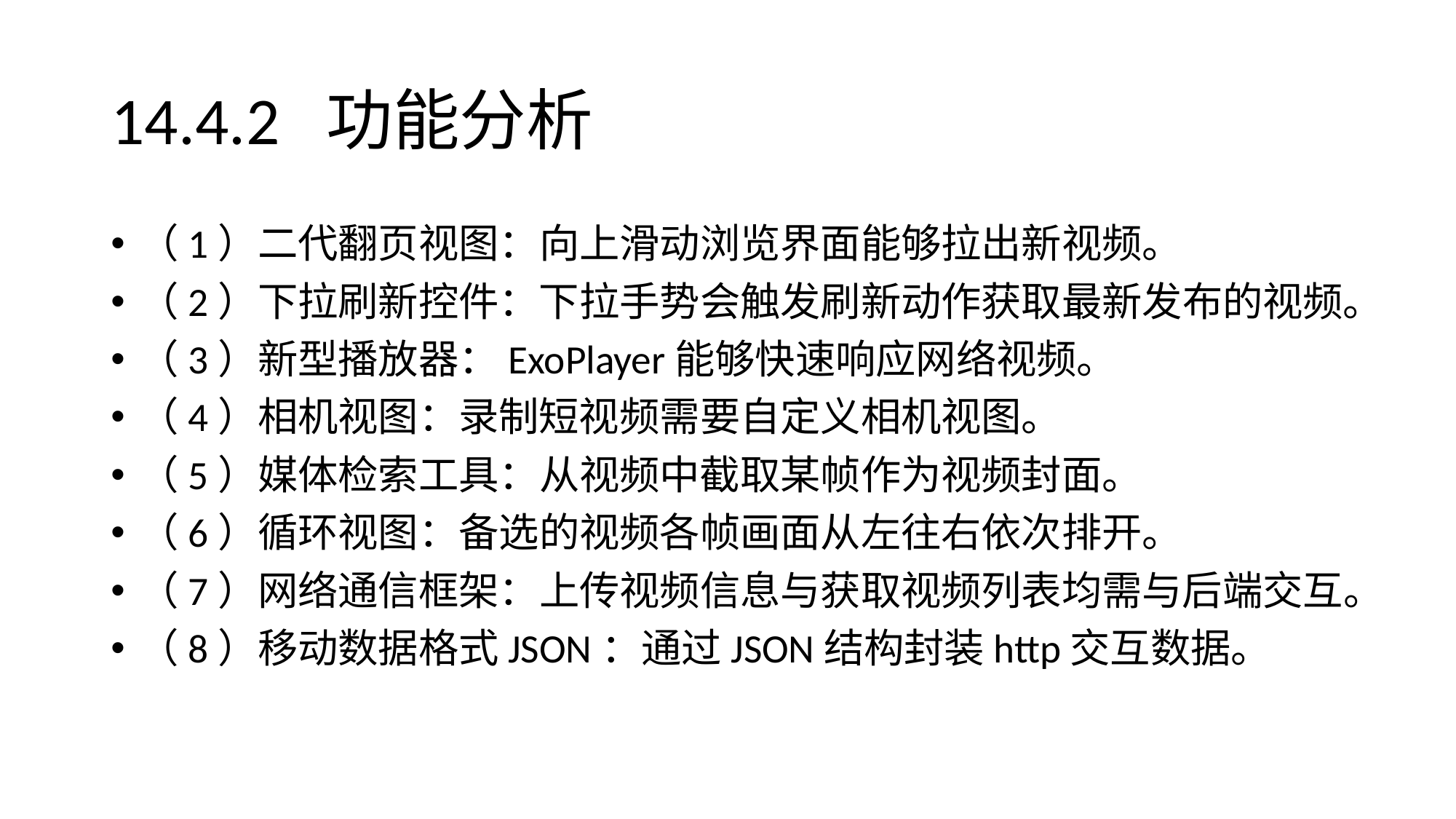

# 14.4.2  功能分析
（1）二代翻页视图：向上滑动浏览界面能够拉出新视频。
（2）下拉刷新控件：下拉手势会触发刷新动作获取最新发布的视频。
（3）新型播放器：ExoPlayer能够快速响应网络视频。
（4）相机视图：录制短视频需要自定义相机视图。
（5）媒体检索工具：从视频中截取某帧作为视频封面。
（6）循环视图：备选的视频各帧画面从左往右依次排开。
（7）网络通信框架：上传视频信息与获取视频列表均需与后端交互。
（8）移动数据格式JSON：通过JSON结构封装http交互数据。